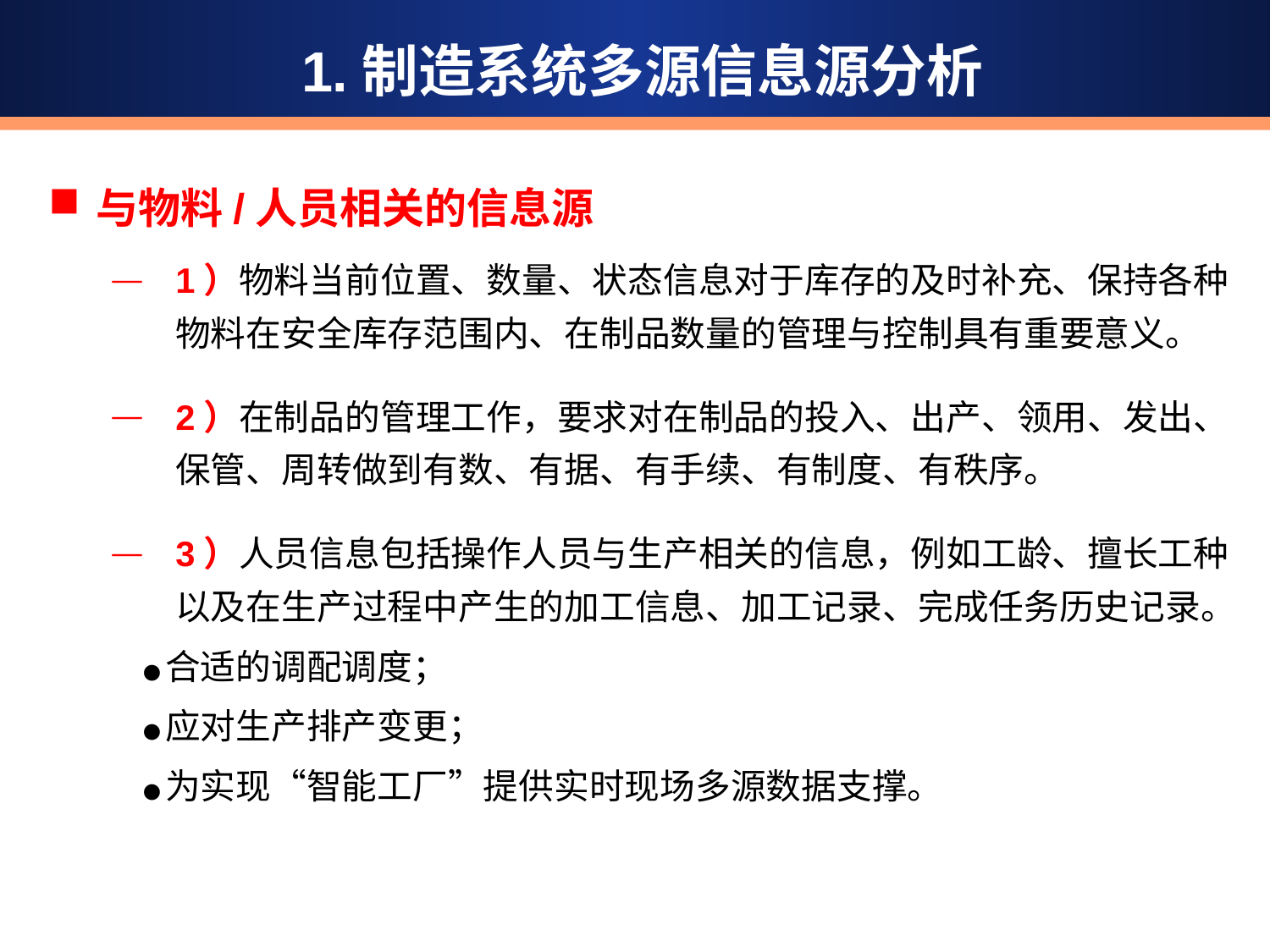

1.制造系统多源信息源分析
与物料/人员相关的信息源
1）物料当前位置、数量、状态信息对于库存的及时补充、保持各种物料在安全库存范围内、在制品数量的管理与控制具有重要意义。

2）在制品的管理工作，要求对在制品的投入、出产、领用、发出、保管、周转做到有数、有据、有手续、有制度、有秩序。

3）人员信息包括操作人员与生产相关的信息，例如工龄、擅长工种以及在生产过程中产生的加工信息、加工记录、完成任务历史记录。
    ●合适的调配调度；
    ●应对生产排产变更；
    ●为实现“智能工厂”提供实时现场多源数据支撑。